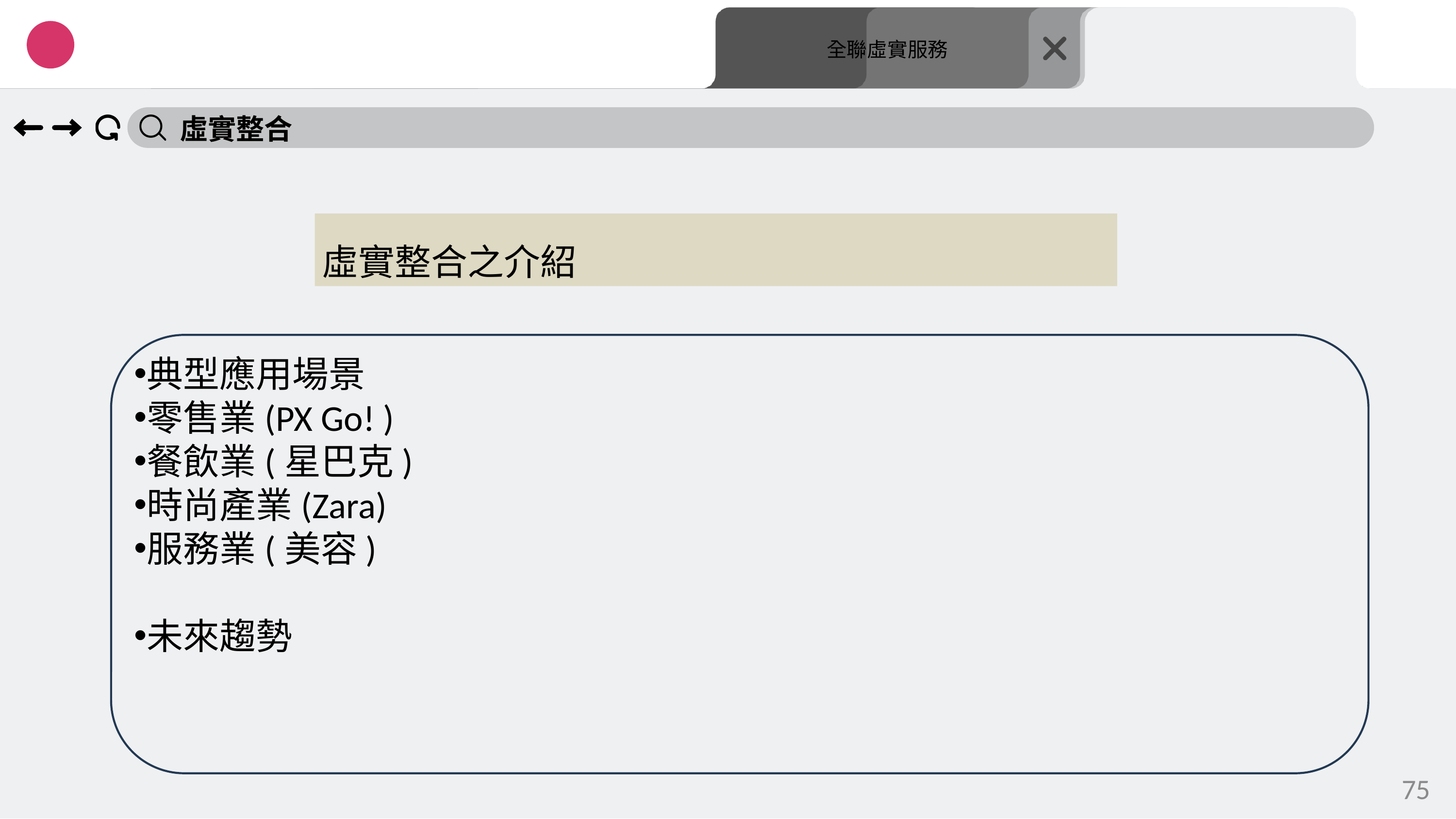

大數據分析
Title Page
Contents
共同點
全聯虛實服務

虛實整合

虛實整合之介紹

典型應用場景
零售業(PX Go! )
餐飲業(星巴克)
時尚產業(Zara)
服務業(美容)

未來趨勢
75